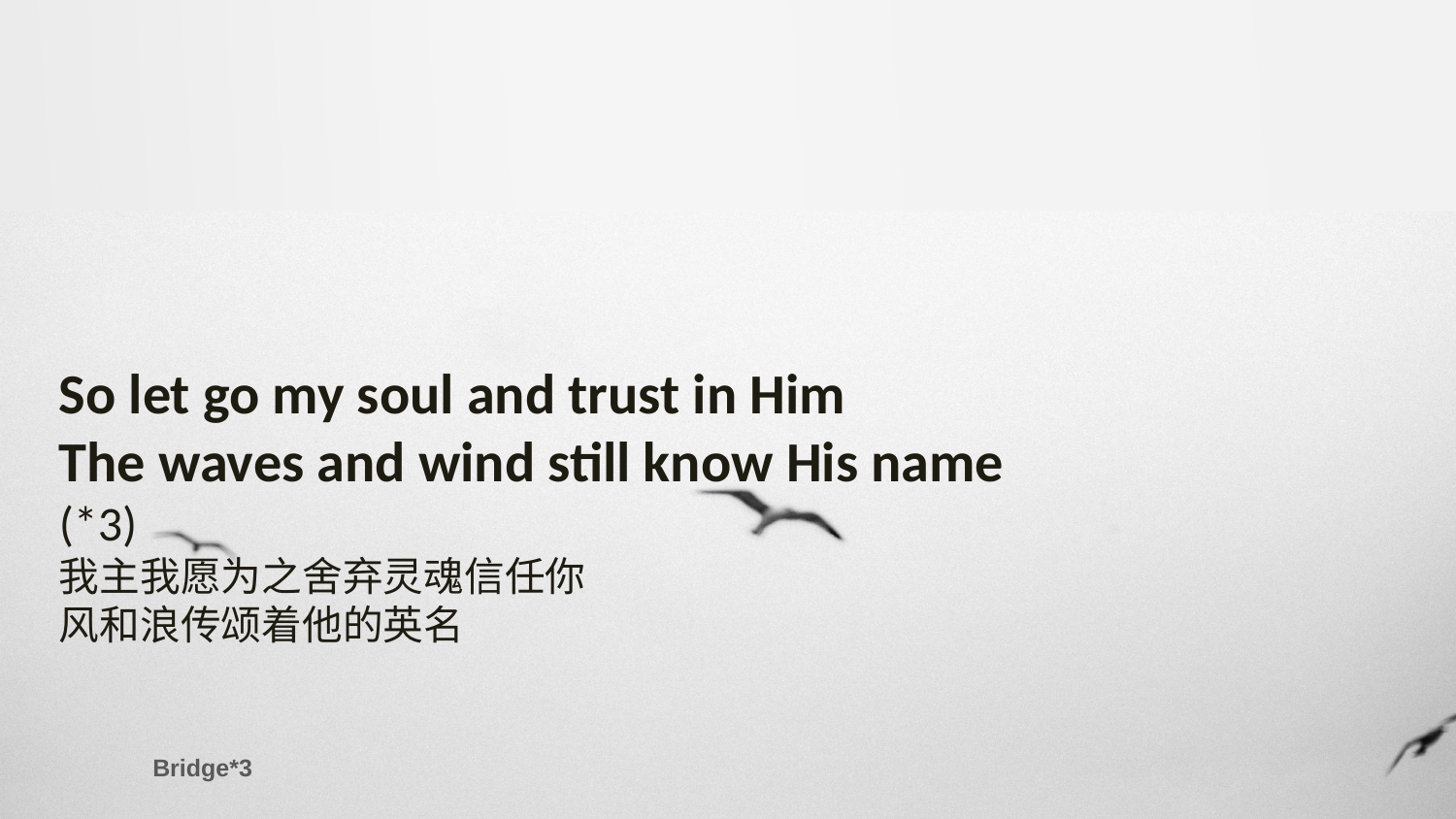

So let go my soul and trust in Him
The waves and wind still know His name
(*3)
我主我愿为之舍弃灵魂信任你
风和浪传颂着他的英名
Bridge*3